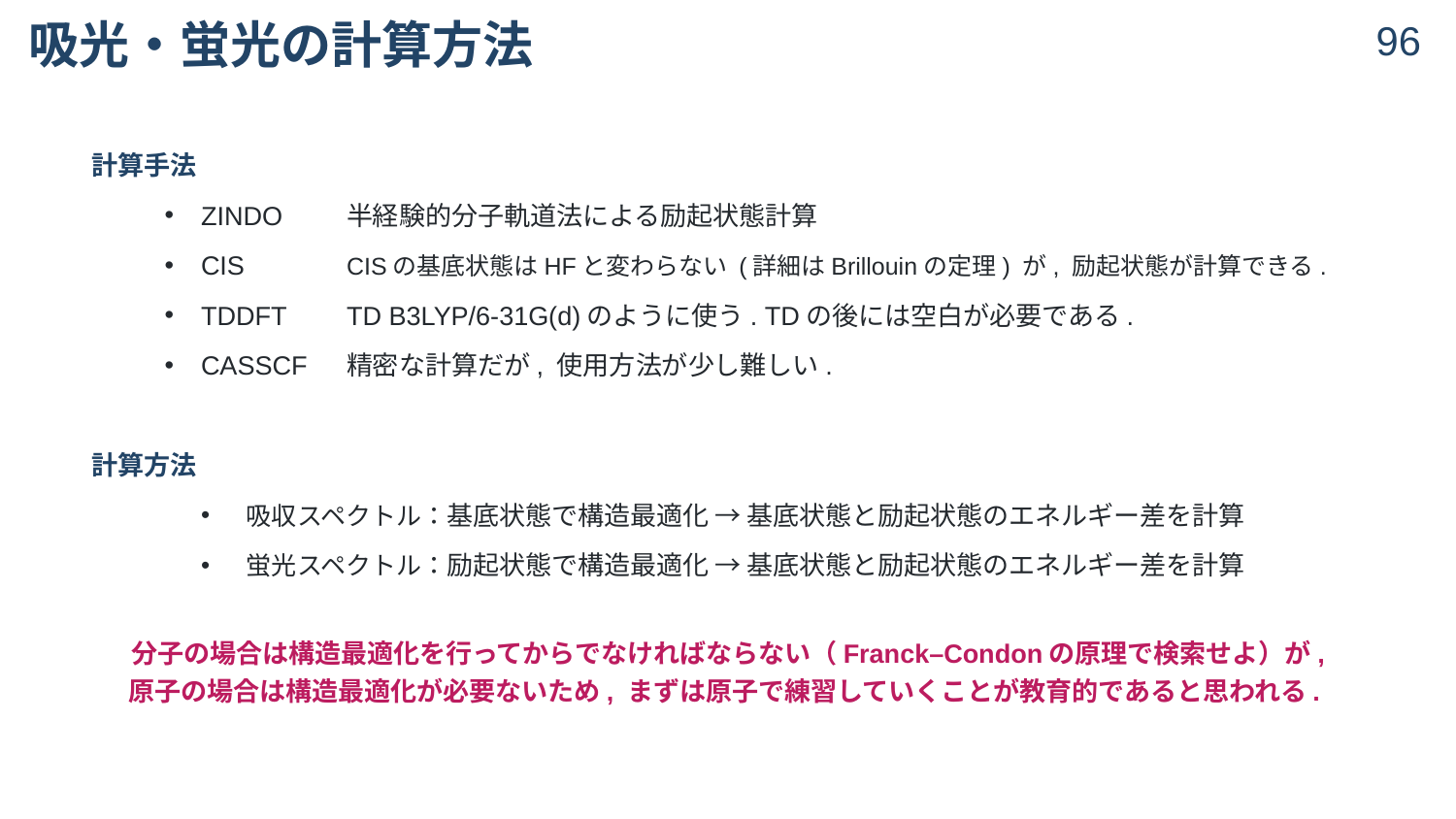

# 吸光・蛍光の計算方法
96
計算手法
ZINDO	半経験的分子軌道法による励起状態計算
CIS	CISの基底状態はHFと変わらない (詳細はBrillouinの定理) が, 励起状態が計算できる.
TDDFT	TD B3LYP/6-31G(d)のように使う. TDの後には空白が必要である.
CASSCF	精密な計算だが, 使用方法が少し難しい.

計算方法
吸収スペクトル：基底状態で構造最適化 → 基底状態と励起状態のエネルギー差を計算
蛍光スペクトル：励起状態で構造最適化 → 基底状態と励起状態のエネルギー差を計算
分子の場合は構造最適化を行ってからでなければならない（Franck–Condonの原理で検索せよ）が,
原子の場合は構造最適化が必要ないため, まずは原子で練習していくことが教育的であると思われる.

© 2024 Shuhei Ohno